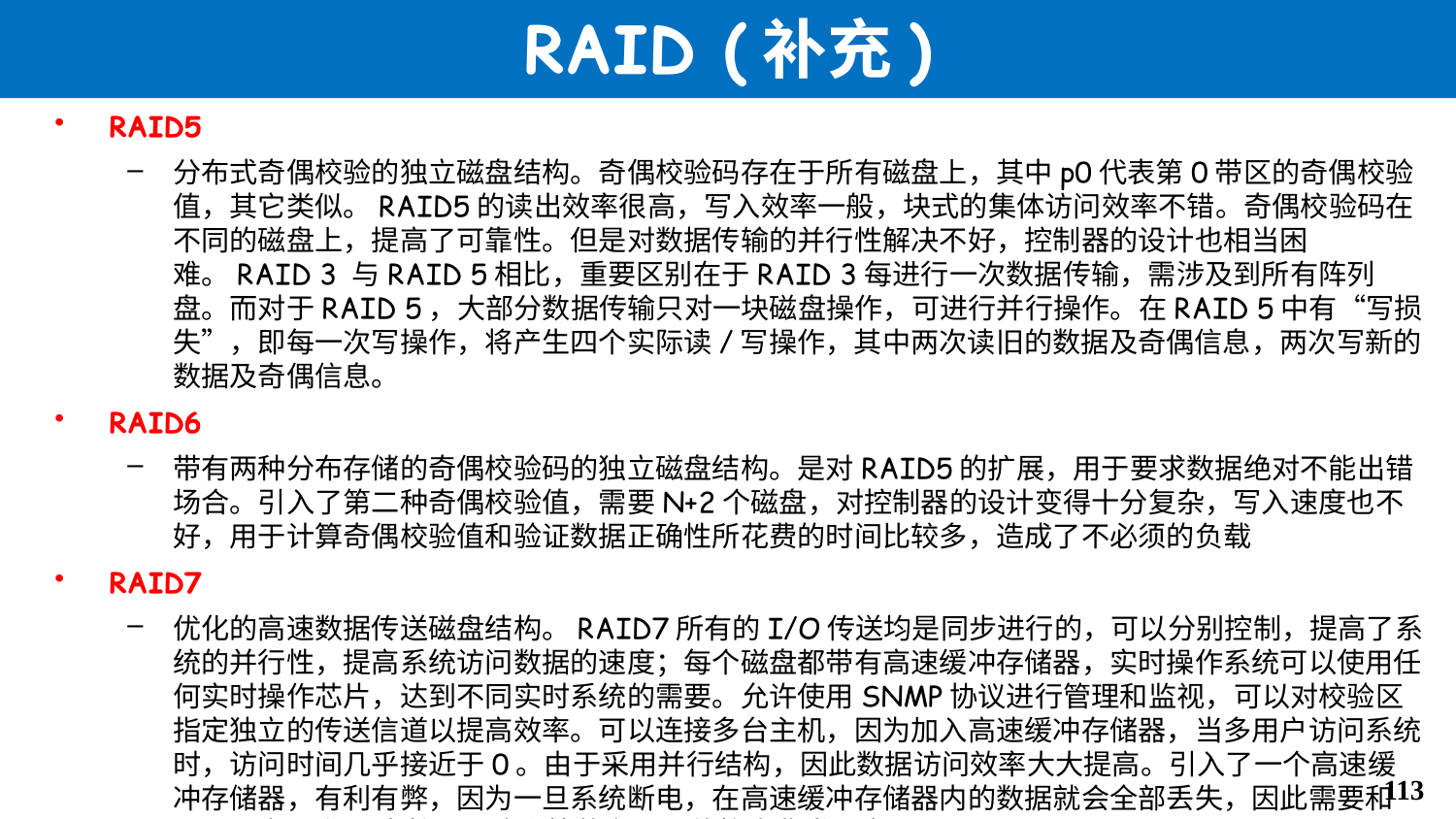

# RAID (补充)
RAID5
分布式奇偶校验的独立磁盘结构。奇偶校验码存在于所有磁盘上，其中p0代表第0带区的奇偶校验值，其它类似。RAID5的读出效率很高，写入效率一般，块式的集体访问效率不错。奇偶校验码在不同的磁盘上，提高了可靠性。但是对数据传输的并行性解决不好，控制器的设计也相当困难。RAID 3 与RAID 5相比，重要区别在于RAID 3每进行一次数据传输，需涉及到所有阵列盘。而对于RAID 5，大部分数据传输只对一块磁盘操作，可进行并行操作。在RAID 5中有“写损失”，即每一次写操作，将产生四个实际读/写操作，其中两次读旧的数据及奇偶信息，两次写新的数据及奇偶信息。
RAID6
带有两种分布存储的奇偶校验码的独立磁盘结构。是对RAID5的扩展，用于要求数据绝对不能出错场合。引入了第二种奇偶校验值，需要N+2个磁盘，对控制器的设计变得十分复杂，写入速度也不好，用于计算奇偶校验值和验证数据正确性所花费的时间比较多，造成了不必须的负载
RAID7
优化的高速数据传送磁盘结构。RAID7所有的I/O传送均是同步进行的，可以分别控制，提高了系统的并行性，提高系统访问数据的速度；每个磁盘都带有高速缓冲存储器，实时操作系统可以使用任何实时操作芯片，达到不同实时系统的需要。允许使用SNMP协议进行管理和监视，可以对校验区指定独立的传送信道以提高效率。可以连接多台主机，因为加入高速缓冲存储器，当多用户访问系统时，访问时间几乎接近于0。由于采用并行结构，因此数据访问效率大大提高。引入了一个高速缓冲存储器，有利有弊，因为一旦系统断电，在高速缓冲存储器内的数据就会全部丢失，因此需要和UPS一起工作。当然了，这么快的东西，价格也非常昂贵。